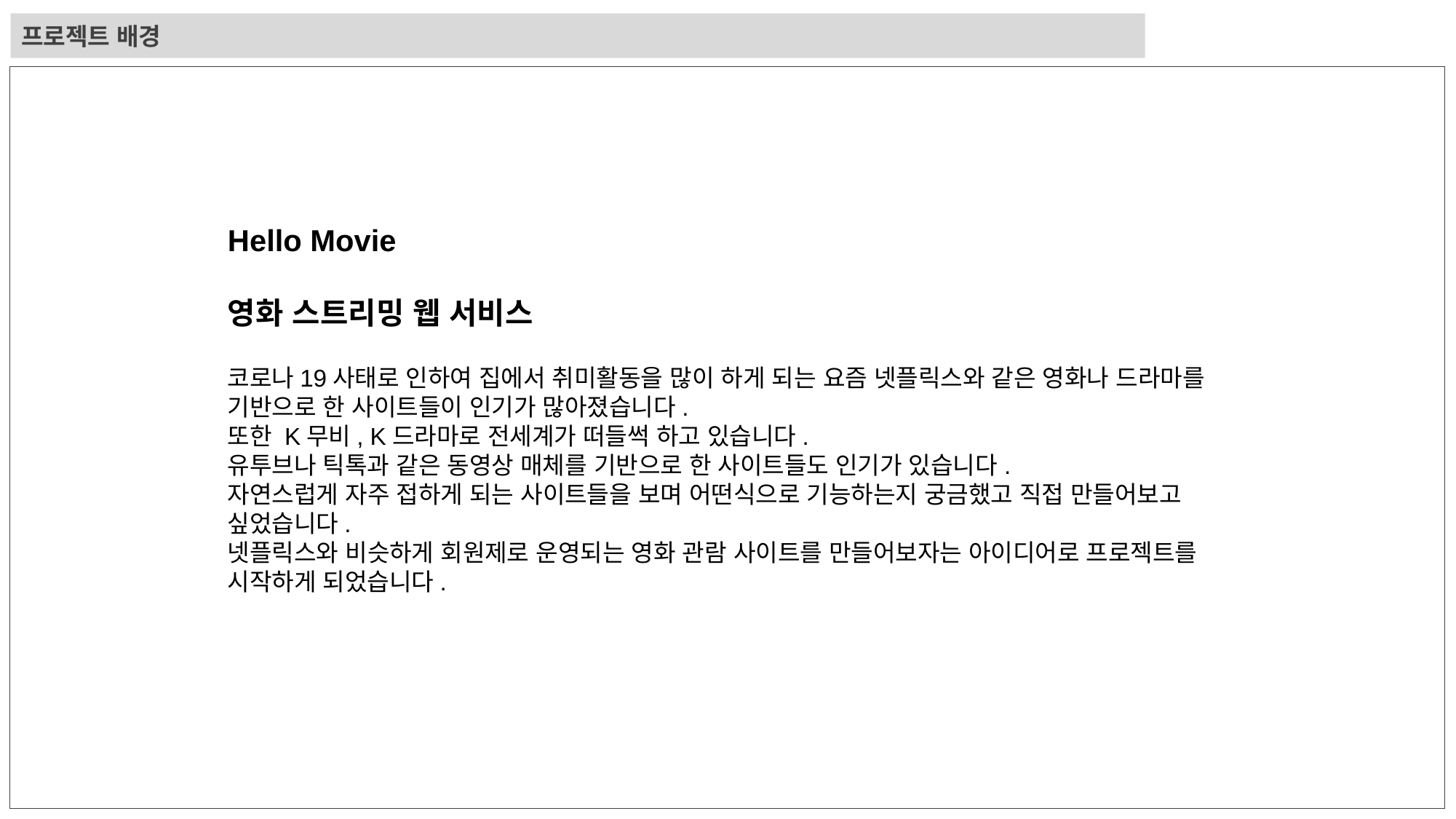

프로젝트 배경

Hello Movie

영화 스트리밍 웹 서비스

코로나19사태로 인하여 집에서 취미활동을 많이 하게 되는 요즘 넷플릭스와 같은 영화나 드라마를 기반으로 한 사이트들이 인기가 많아졌습니다.
또한 K무비, K드라마로 전세계가 떠들썩 하고 있습니다.
유투브나 틱톡과 같은 동영상 매체를 기반으로 한 사이트들도 인기가 있습니다.
자연스럽게 자주 접하게 되는 사이트들을 보며 어떤식으로 기능하는지 궁금했고 직접 만들어보고
싶었습니다.
넷플릭스와 비슷하게 회원제로 운영되는 영화 관람 사이트를 만들어보자는 아이디어로 프로젝트를 시작하게 되었습니다.